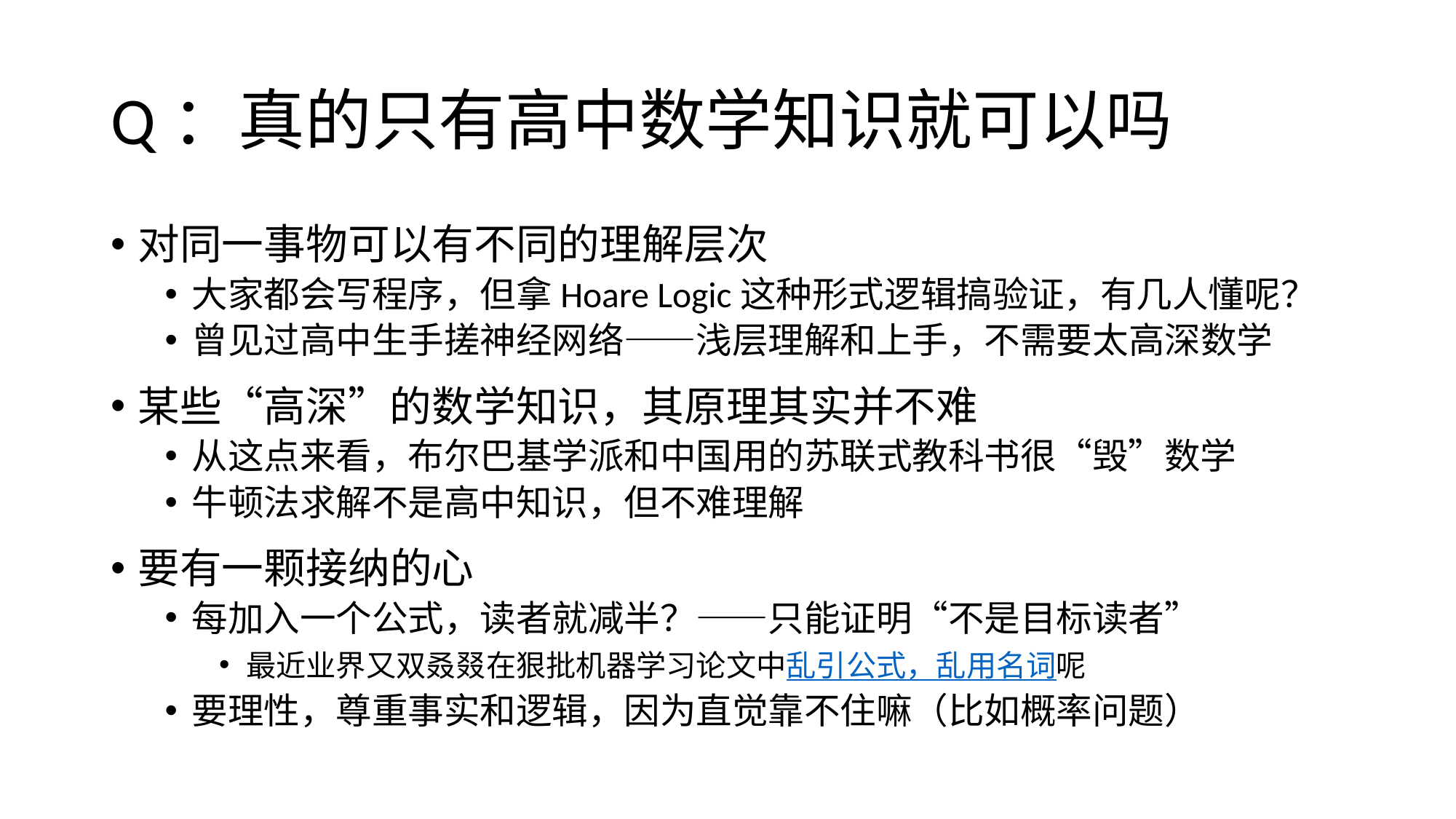

# Q：真的只有高中数学知识就可以吗
对同一事物可以有不同的理解层次
大家都会写程序，但拿Hoare Logic这种形式逻辑搞验证，有几人懂呢？
曾见过高中生手搓神经网络——浅层理解和上手，不需要太高深数学
某些“高深”的数学知识，其原理其实并不难
从这点来看，布尔巴基学派和中国用的苏联式教科书很“毁”数学
牛顿法求解不是高中知识，但不难理解
要有一颗接纳的心
每加入一个公式，读者就减半？——只能证明“不是目标读者”
最近业界又双叒叕在狠批机器学习论文中乱引公式，乱用名词呢
要理性，尊重事实和逻辑，因为直觉靠不住嘛（比如概率问题）